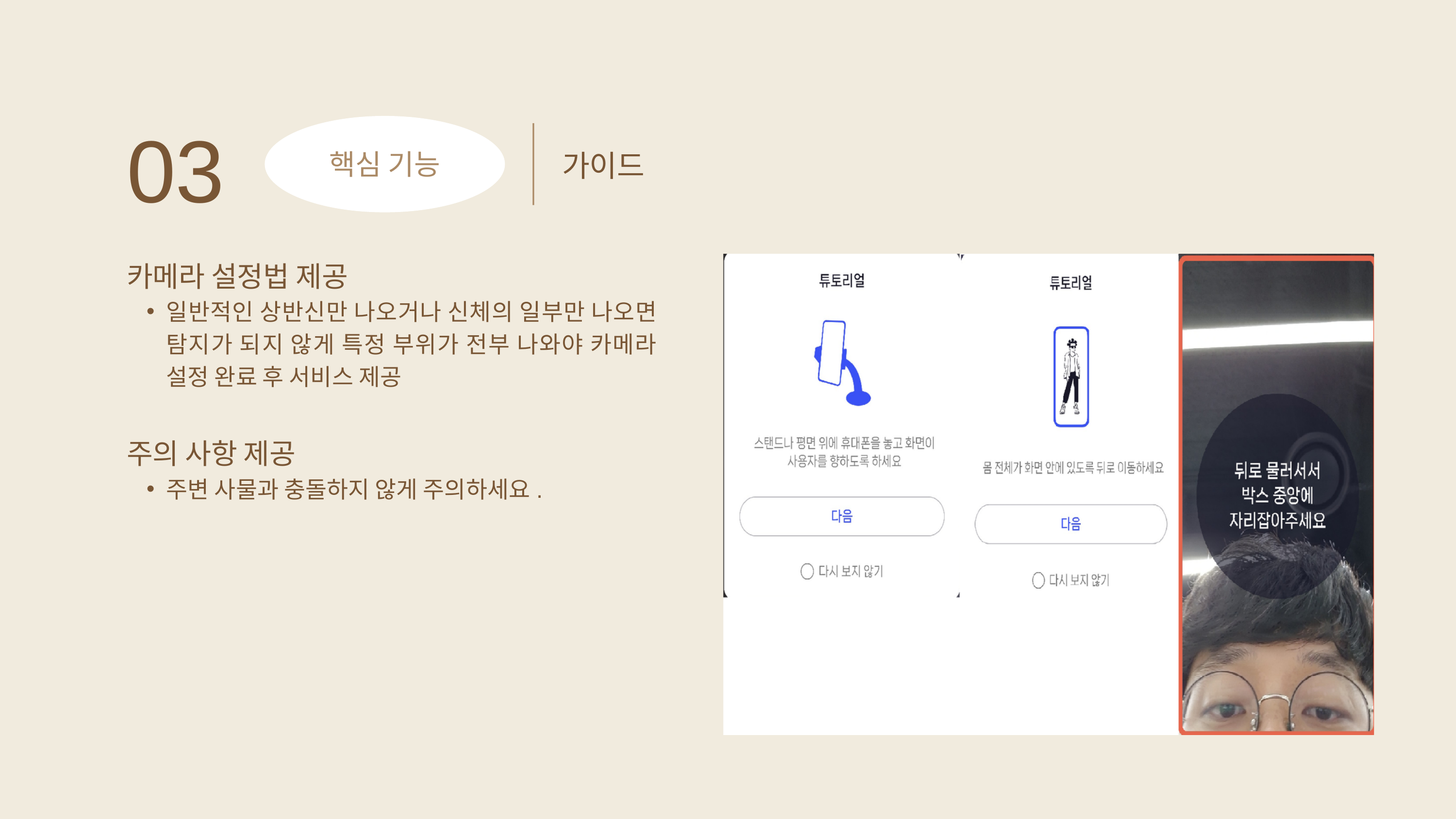

03

핵심 기능
가이드
카메라 설정법 제공
일반적인 상반신만 나오거나 신체의 일부만 나오면 탐지가 되지 않게 특정 부위가 전부 나와야 카메라 설정 완료 후 서비스 제공

주의 사항 제공
주변 사물과 충돌하지 않게 주의하세요.